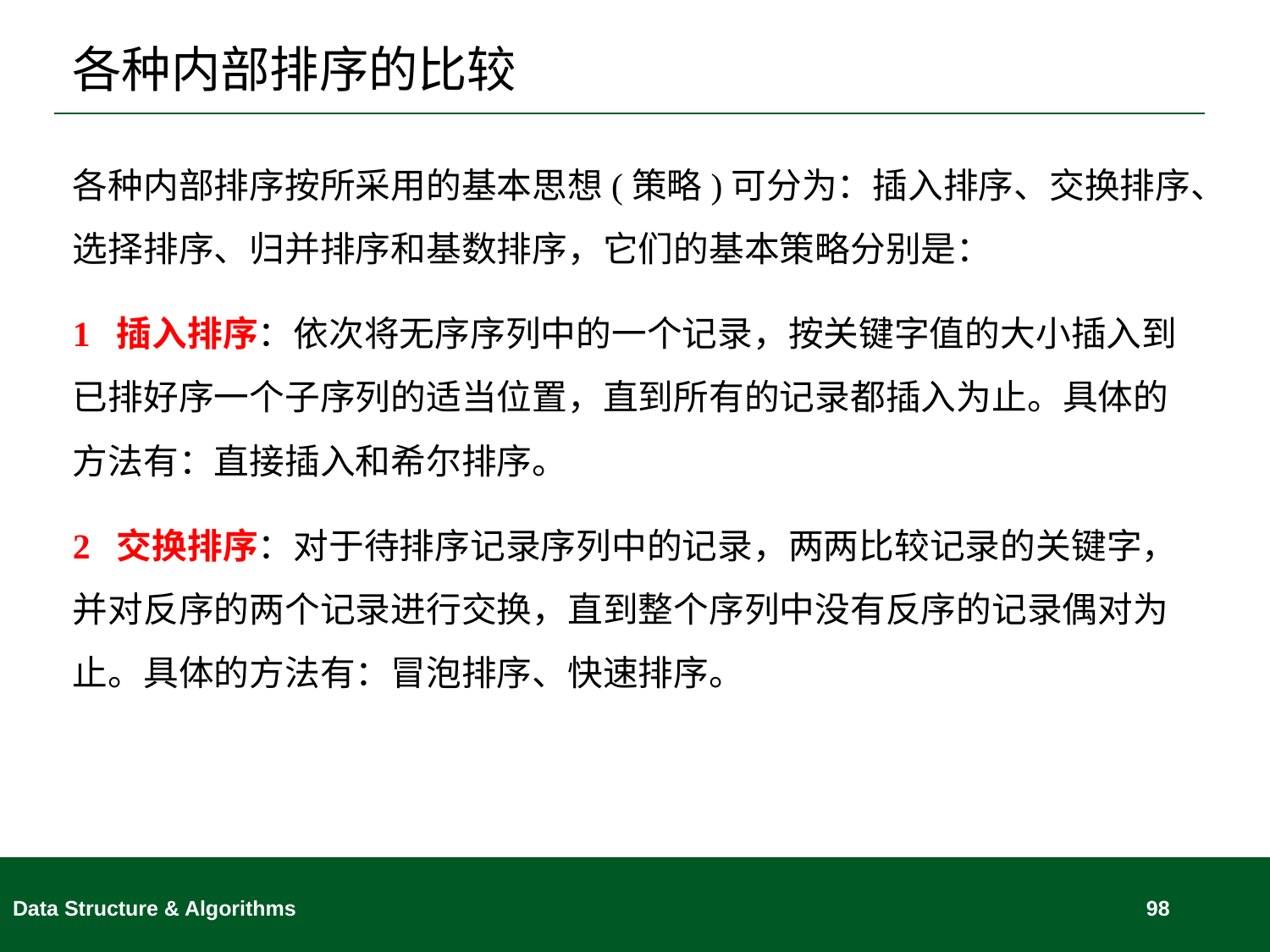

# 各种内部排序的比较
各种内部排序按所采用的基本思想(策略)可分为：插入排序、交换排序、选择排序、归并排序和基数排序，它们的基本策略分别是：
1  插入排序：依次将无序序列中的一个记录，按关键字值的大小插入到已排好序一个子序列的适当位置，直到所有的记录都插入为止。具体的方法有：直接插入和希尔排序。
2  交换排序：对于待排序记录序列中的记录，两两比较记录的关键字，并对反序的两个记录进行交换，直到整个序列中没有反序的记录偶对为止。具体的方法有：冒泡排序、快速排序。
Data Structure & Algorithms
98